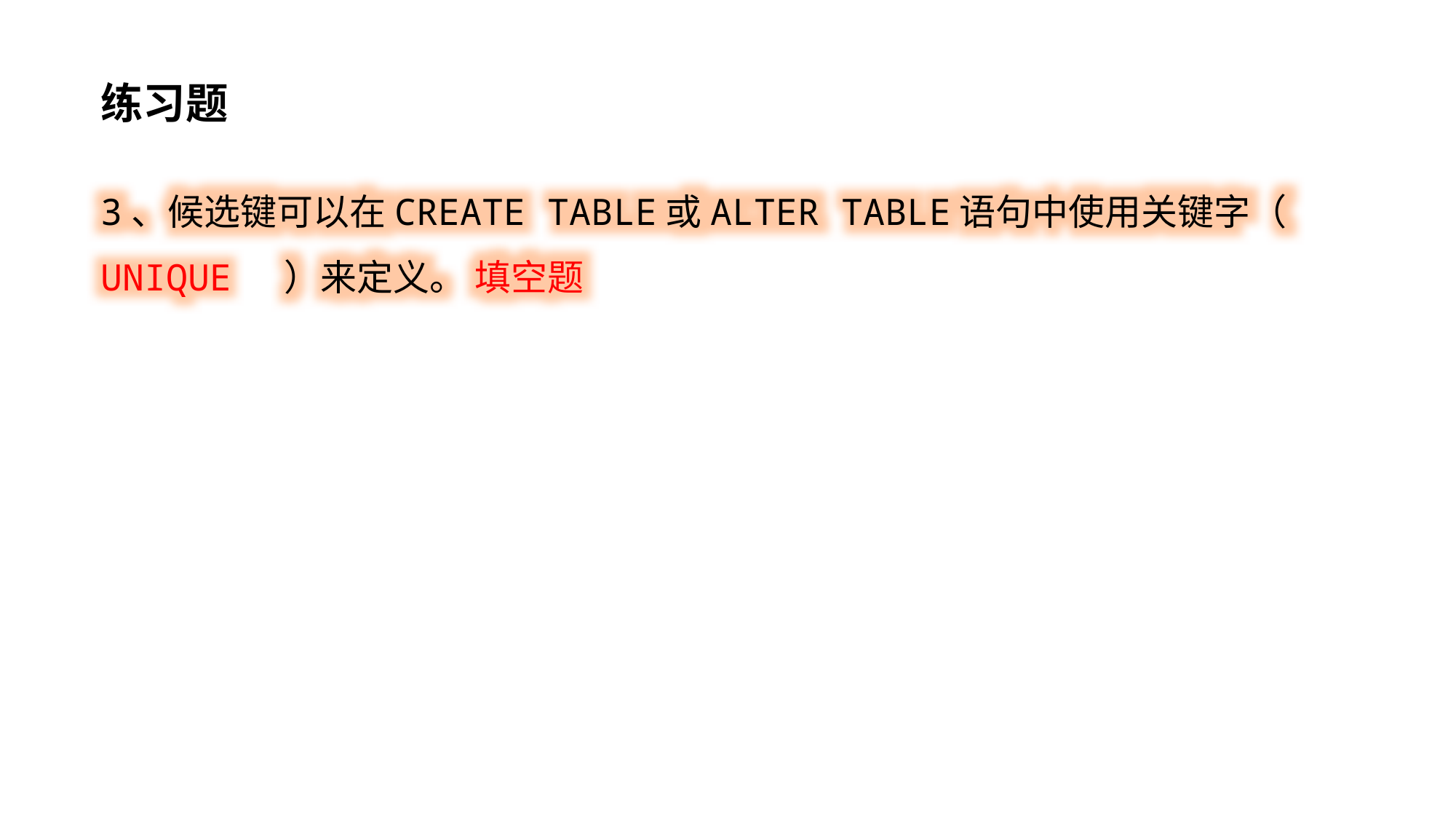

练习题
3、候选键可以在CREATE TABLE或ALTER TABLE语句中使用关键字（   UNIQUE  ）来定义。 填空题